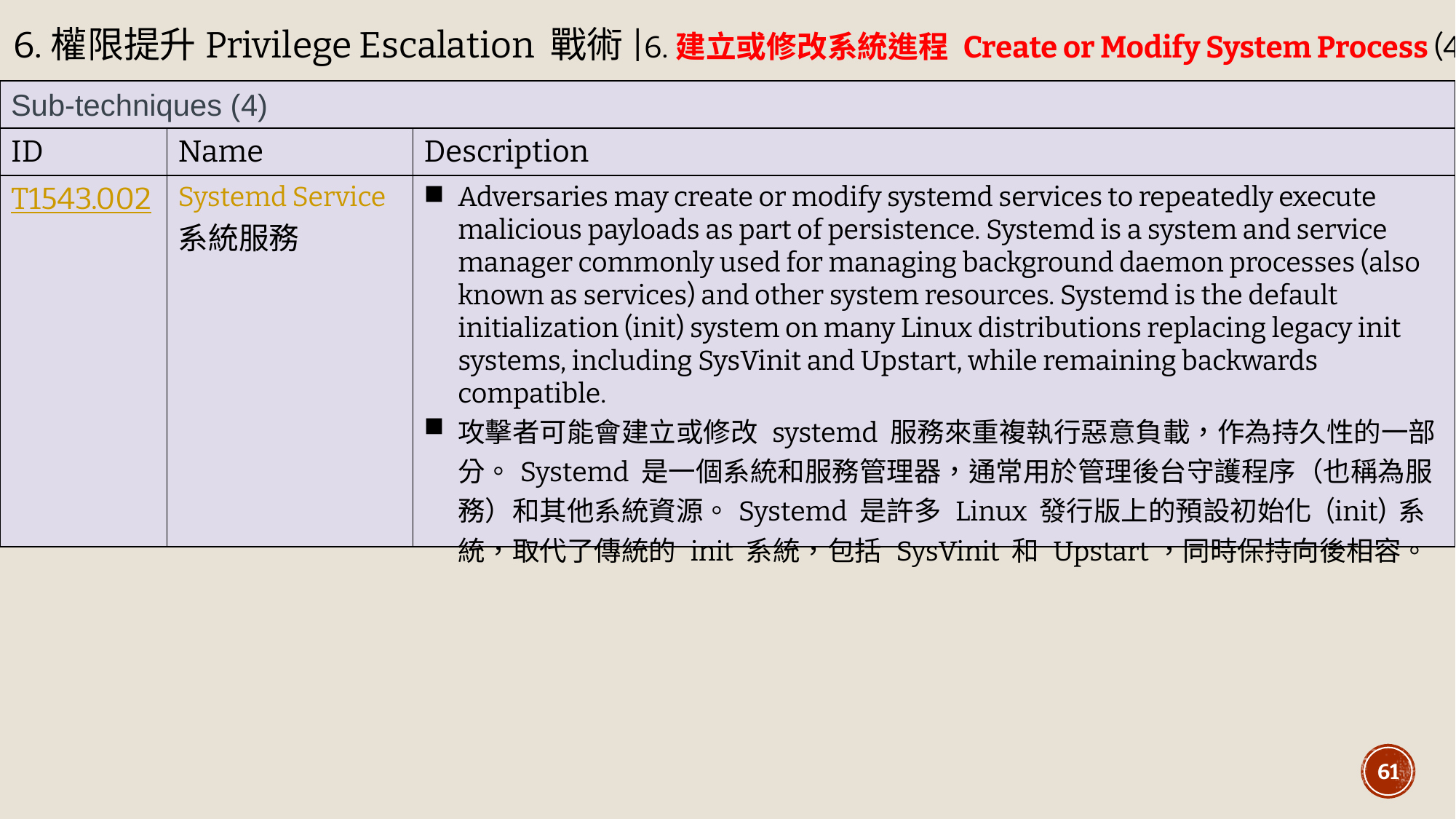

6.權限提升Privilege Escalation 戰術|6.建立或修改系統進程 Create or Modify System Process (4)技術
| Sub-techniques (4) |  |  |
| --- | --- | --- |
| ID | Name | Description |
| T1543.002 | Systemd Service 系統服務 | Adversaries may create or modify systemd services to repeatedly execute malicious payloads as part of persistence. Systemd is a system and service manager commonly used for managing background daemon processes (also known as services) and other system resources. Systemd is the default initialization (init) system on many Linux distributions replacing legacy init systems, including SysVinit and Upstart, while remaining backwards compatible. 攻擊者可能會建立或修改 systemd 服務來重複執行惡意負載，作為持久性的一部分。Systemd 是一個系統和服務管理器，通常用於管理後台守護程序（也稱為服務）和其他系統資源。Systemd 是許多 Linux 發行版上的預設初始化 (init) 系統，取代了傳統的 init 系統，包括 SysVinit 和 Upstart，同時保持向後相容。 |

61